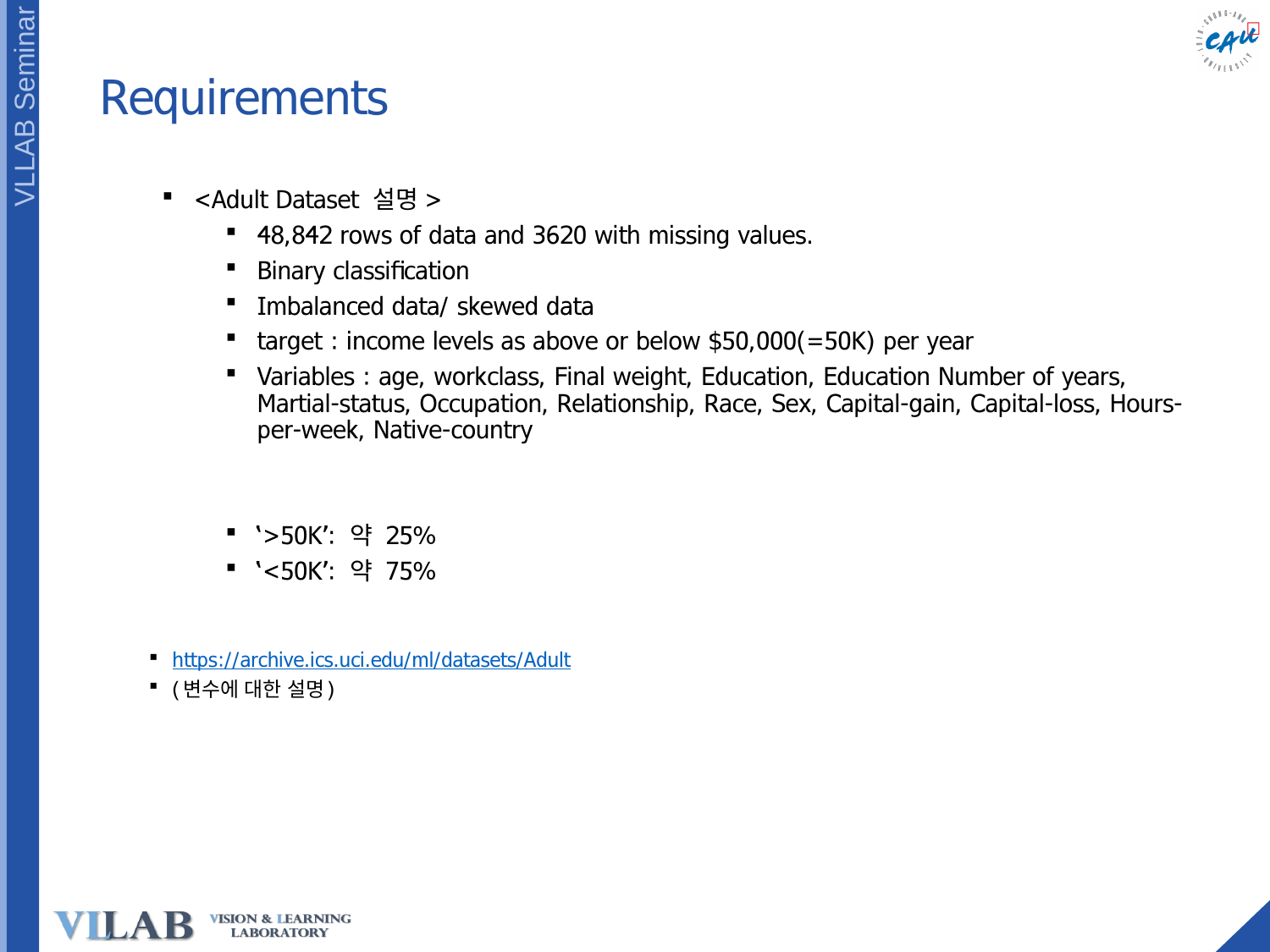

# Requirements
<Adult Dataset 설명>
48,842 rows of data and 3620 with missing values.
Binary classification
Imbalanced data/ skewed data
target : income levels as above or below $50,000(=50K) per year
Variables : age, workclass, Final weight, Education, Education Number of years, Martial-status, Occupation, Relationship, Race, Sex, Capital-gain, Capital-loss, Hours-per-week, Native-country

‘>50K’: 약 25%
‘<50K’: 약 75%
https://archive.ics.uci.edu/ml/datasets/Adult
(변수에 대한 설명)